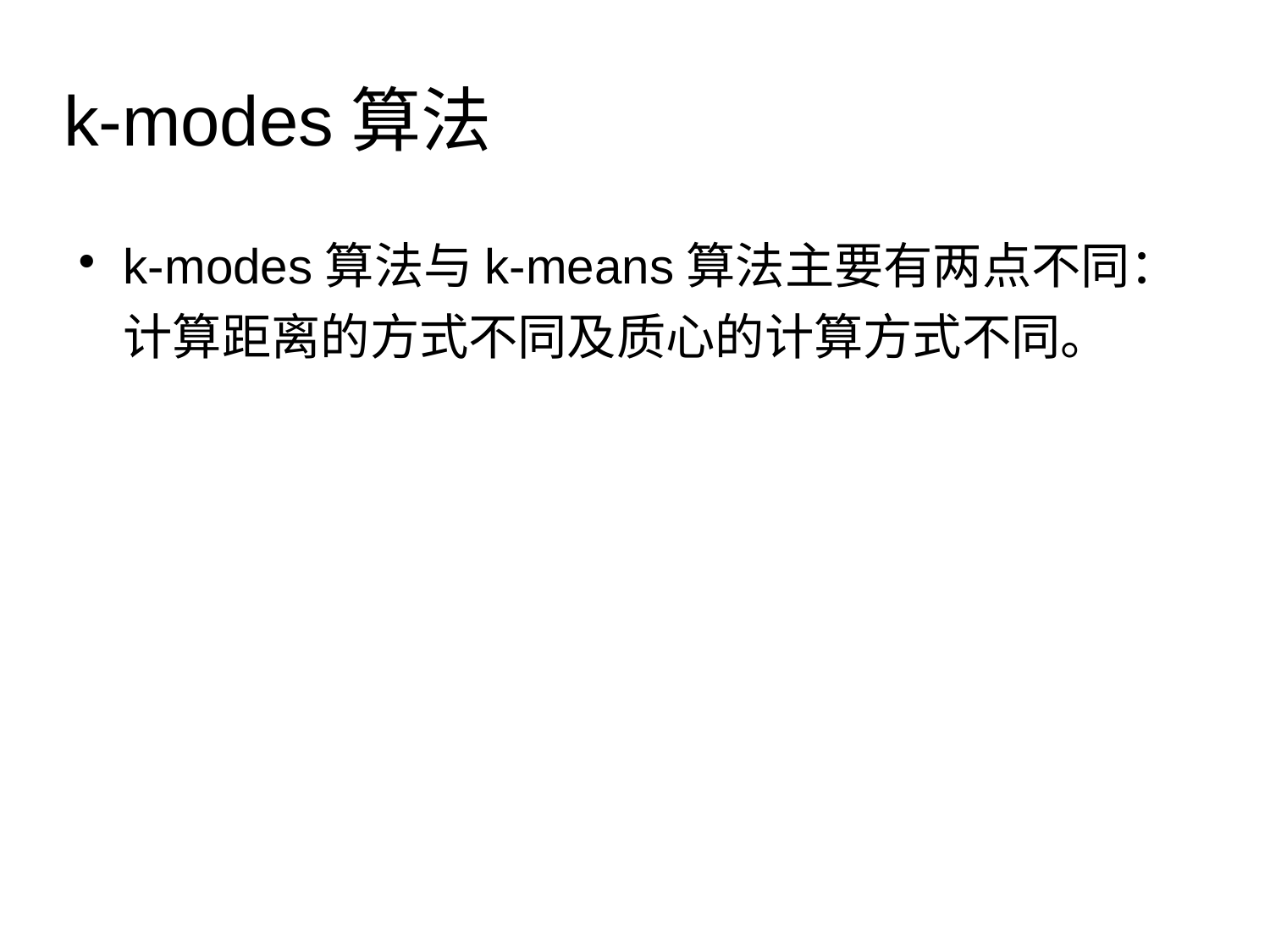

# k-modes算法
k-modes算法与k-means算法主要有两点不同：计算距离的方式不同及质心的计算方式不同。